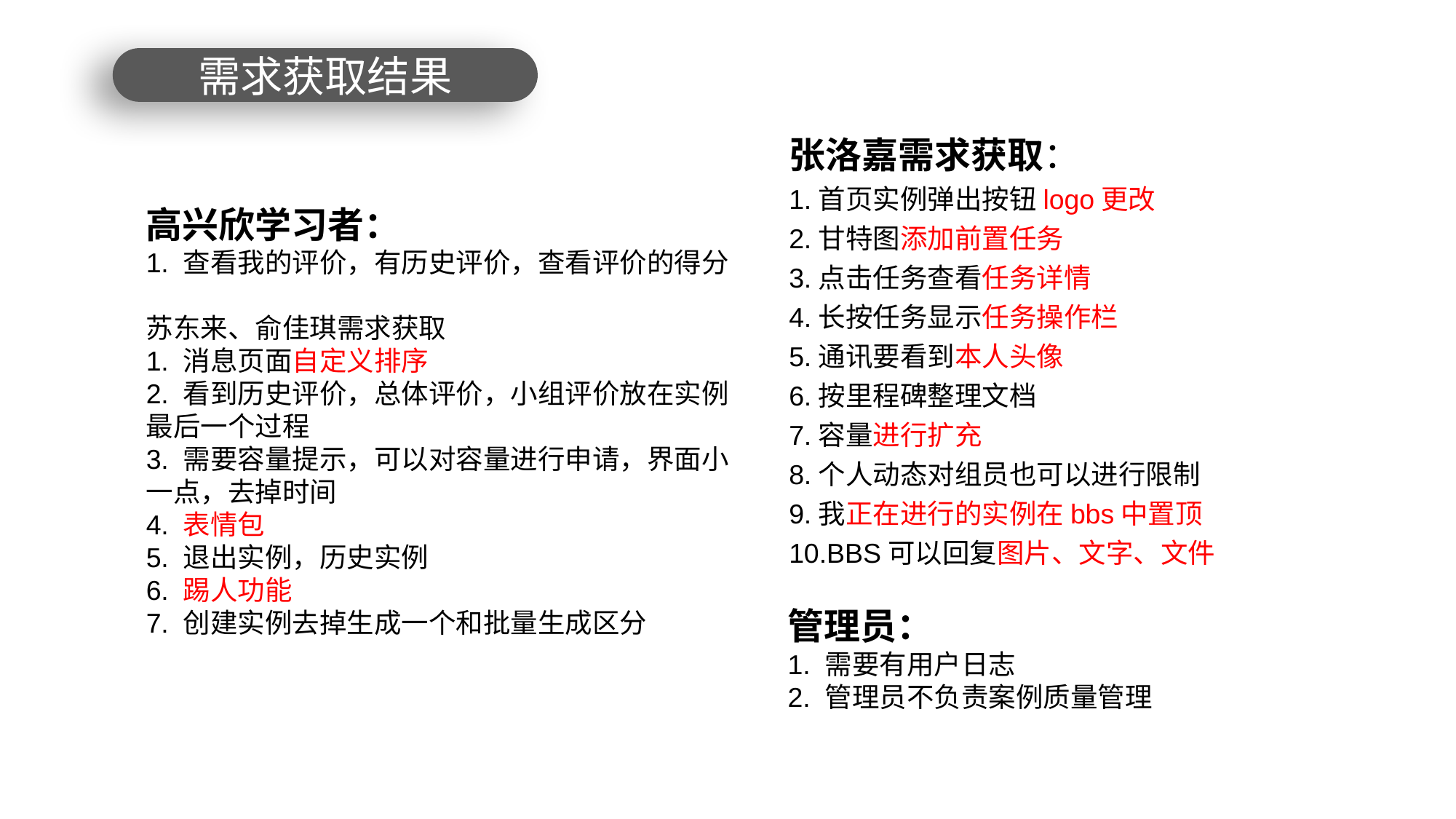

需求获取结果
张洛嘉需求获取：
1.首页实例弹出按钮logo更改
2.甘特图添加前置任务
3.点击任务查看任务详情
4.长按任务显示任务操作栏
5.通讯要看到本人头像
6.按里程碑整理文档
7.容量进行扩充
8.个人动态对组员也可以进行限制
9.我正在进行的实例在bbs中置顶
10.BBS可以回复图片、文字、文件
高兴欣学习者：
1. 查看我的评价，有历史评价，查看评价的得分 苏东来、俞佳琪需求获取
1. 消息页面自定义排序
2. 看到历史评价，总体评价，小组评价放在实例最后一个过程3. 需要容量提示，可以对容量进行申请，界面小一点，去掉时间4. 表情包
5. 退出实例，历史实例6. 踢人功能
7. 创建实例去掉生成一个和批量生成区分
管理员：
1. 需要有用户日志
2. 管理员不负责案例质量管理